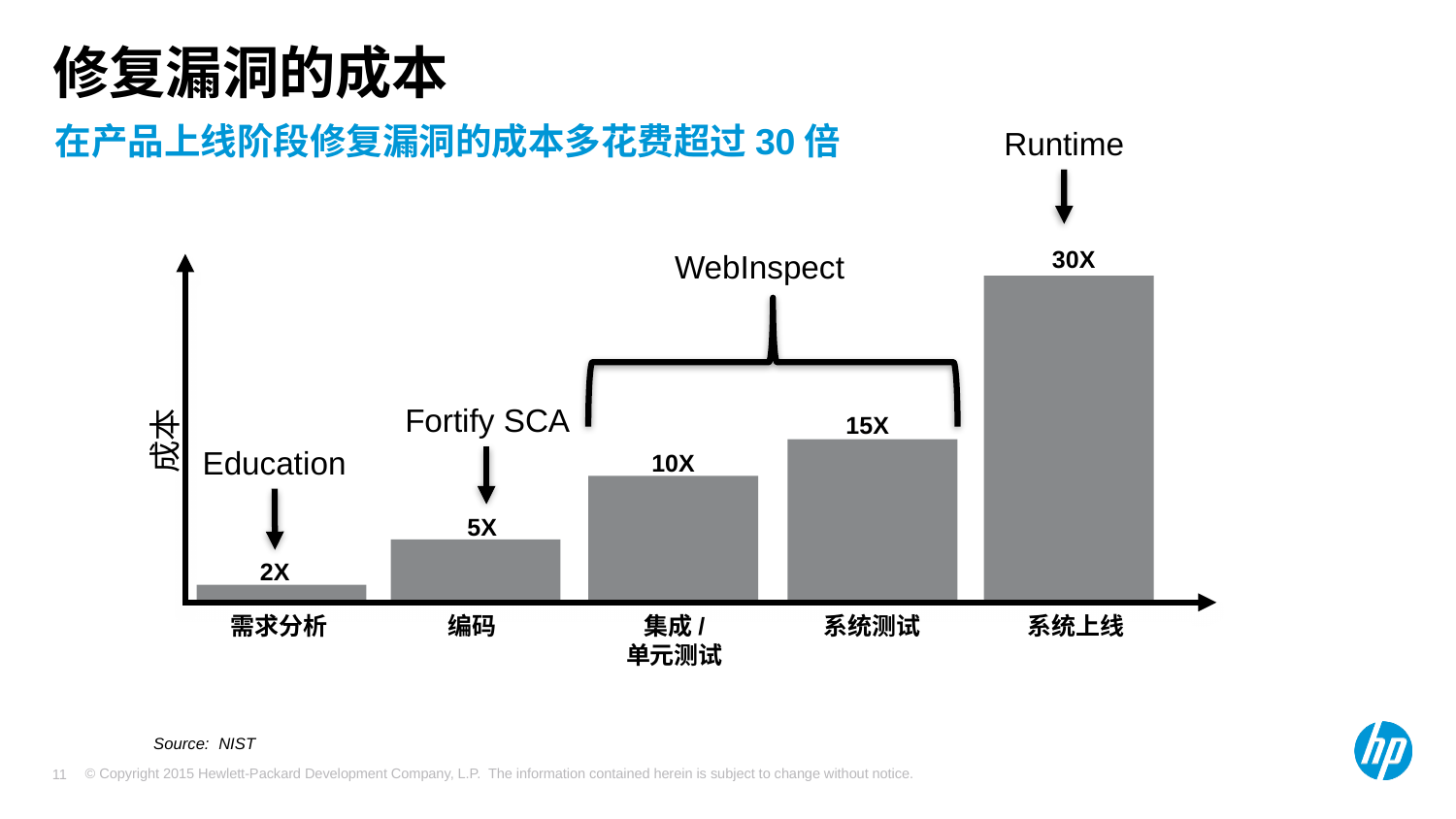

# 修复漏洞的成本
Runtime
在产品上线阶段修复漏洞的成本多花费超过30倍

30X
WebInspect

Fortify SCA
15X
成本
Education

10X

5X

2X

需求分析
编码
集成/
单元测试
系统测试
系统上线
Source:  NIST